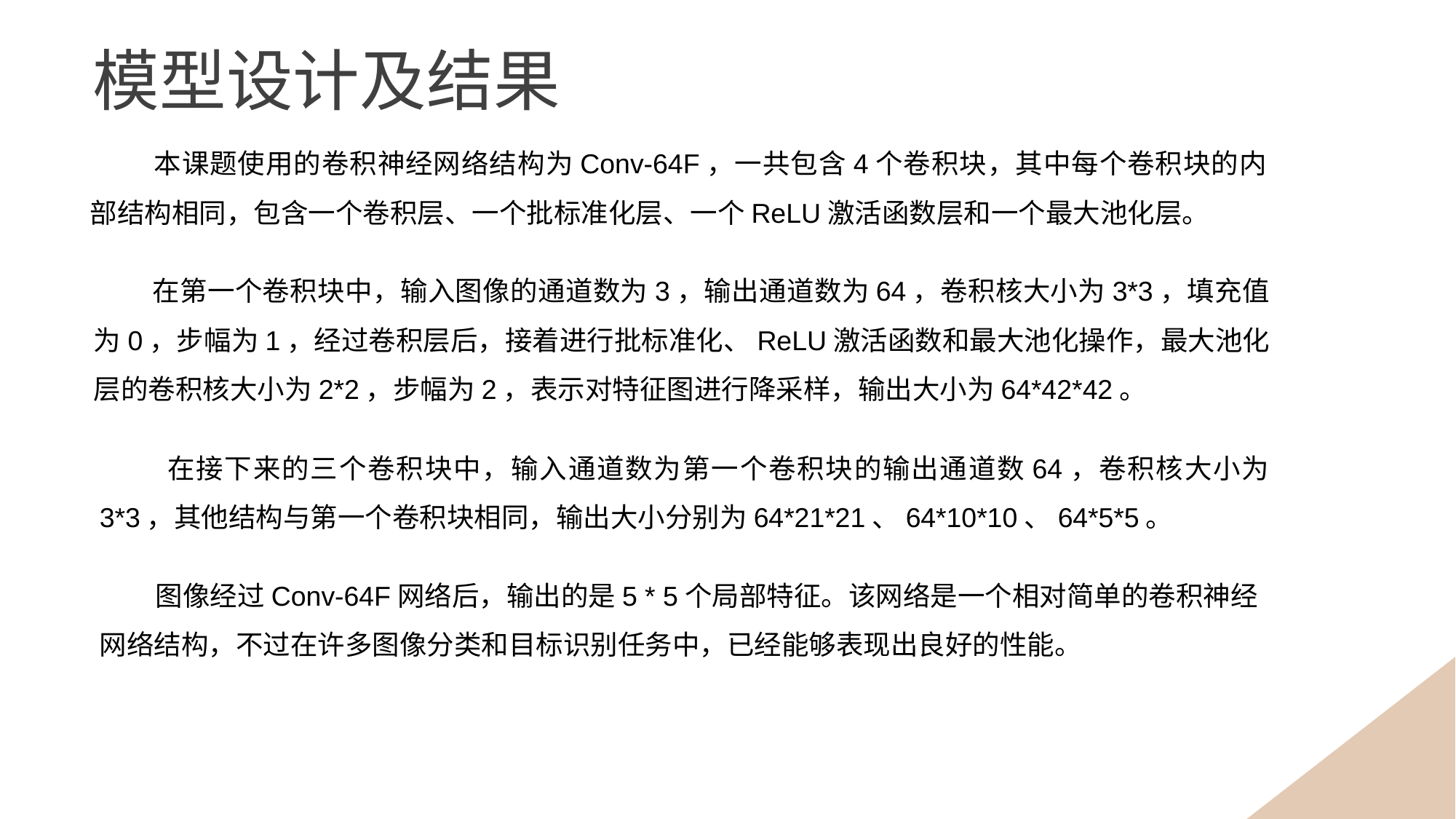

模型设计及结果
   本课题使用的卷积神经网络结构为Conv-64F，一共包含4个卷积块，其中每个卷积块的内部结构相同，包含一个卷积层、一个批标准化层、一个ReLU激活函数层和一个最大池化层。
        在第一个卷积块中，输入图像的通道数为3，输出通道数为64，卷积核大小为3*3，填充值为0，步幅为1，经过卷积层后，接着进行批标准化、ReLU激活函数和最大池化操作，最大池化层的卷积核大小为2*2，步幅为2，表示对特征图进行降采样，输出大小为64*42*42。
        在接下来的三个卷积块中，输入通道数为第一个卷积块的输出通道数64，卷积核大小为3*3，其他结构与第一个卷积块相同，输出大小分别为64*21*21、64*10*10、64*5*5。
        图像经过Conv-64F网络后，输出的是5 * 5个局部特征。该网络是一个相对简单的卷积神经网络结构，不过在许多图像分类和目标识别任务中，已经能够表现出良好的性能。